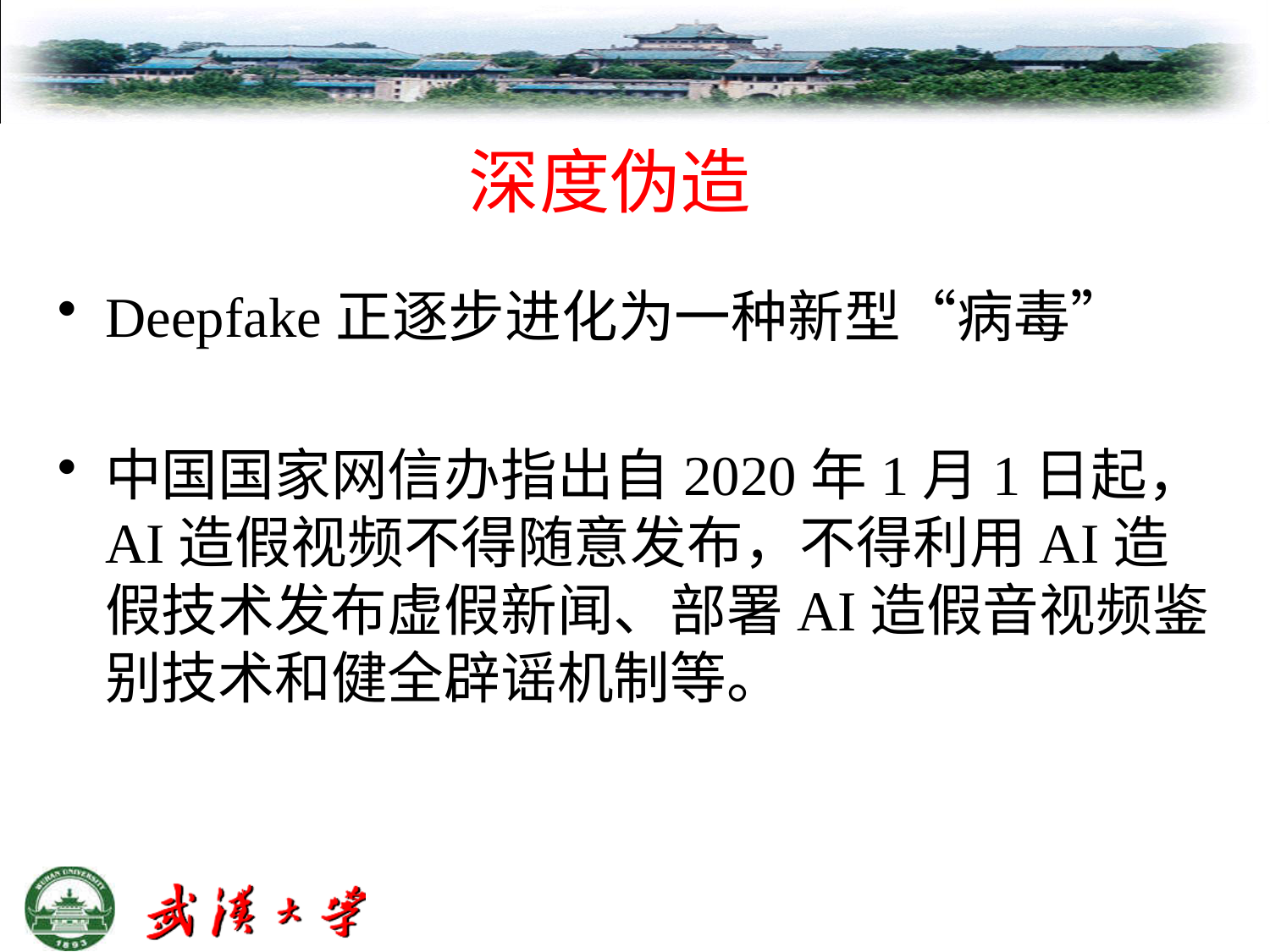

# 深度伪造
Deepfake正逐步进化为一种新型“病毒”

中国国家网信办指出自2020年1月1日起，AI造假视频不得随意发布，不得利用AI造假技术发布虚假新闻、部署AI造假音视频鉴别技术和健全辟谣机制等。